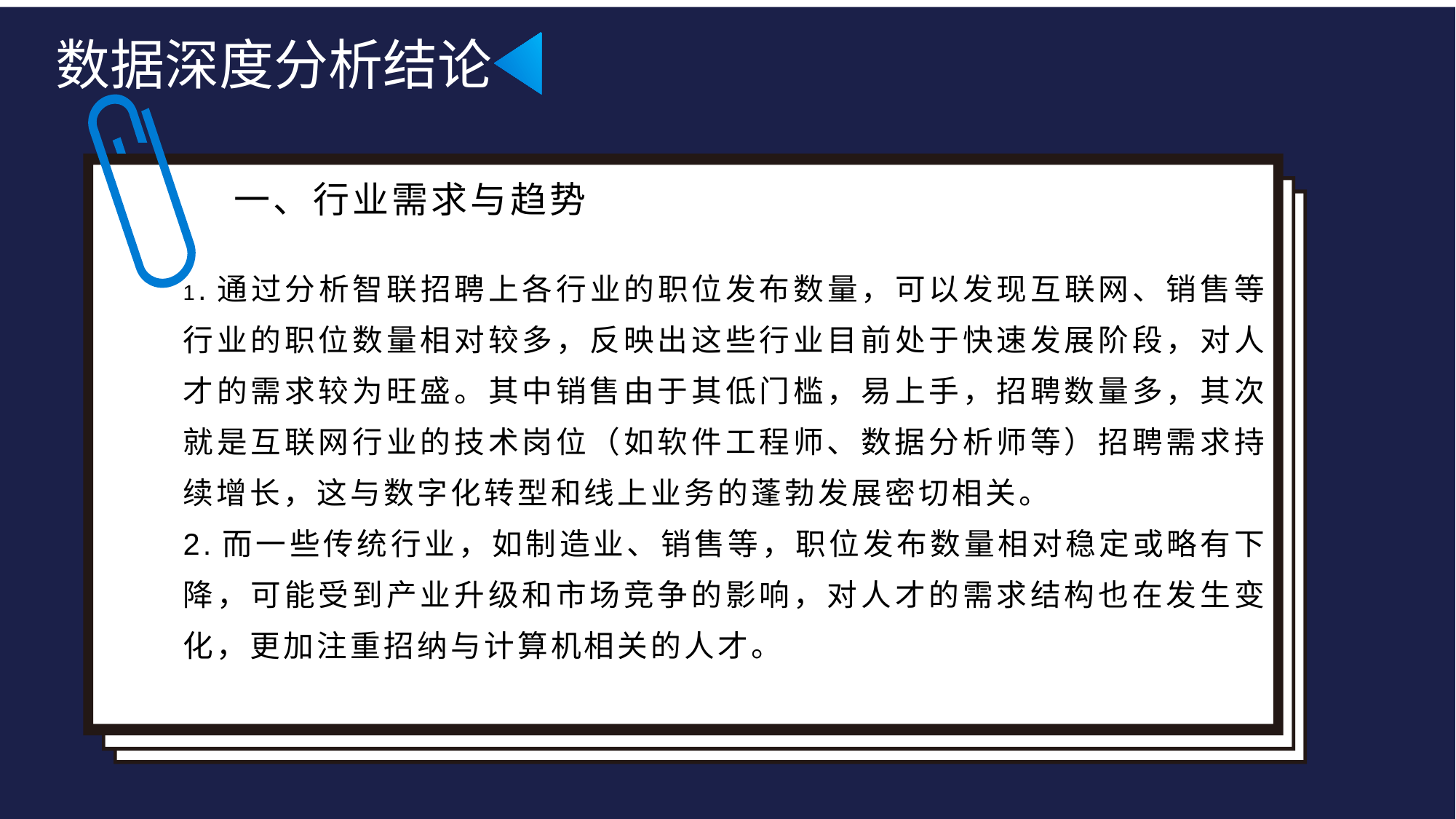

数据深度分析结论

     一、行业需求与趋势

1.通过分析智联招聘上各行业的职位发布数量，可以发现互联网、销售等行业的职位数量相对较多，反映出这些行业目前处于快速发展阶段，对人才的需求较为旺盛。其中销售由于其低门槛，易上手，招聘数量多，其次就是互联网行业的技术岗位（如软件工程师、数据分析师等）招聘需求持续增长，这与数字化转型和线上业务的蓬勃发展密切相关。
2.而一些传统行业，如制造业、销售等，职位发布数量相对稳定或略有下降，可能受到产业升级和市场竞争的影响，对人才的需求结构也在发生变化，更加注重招纳与计算机相关的人才。